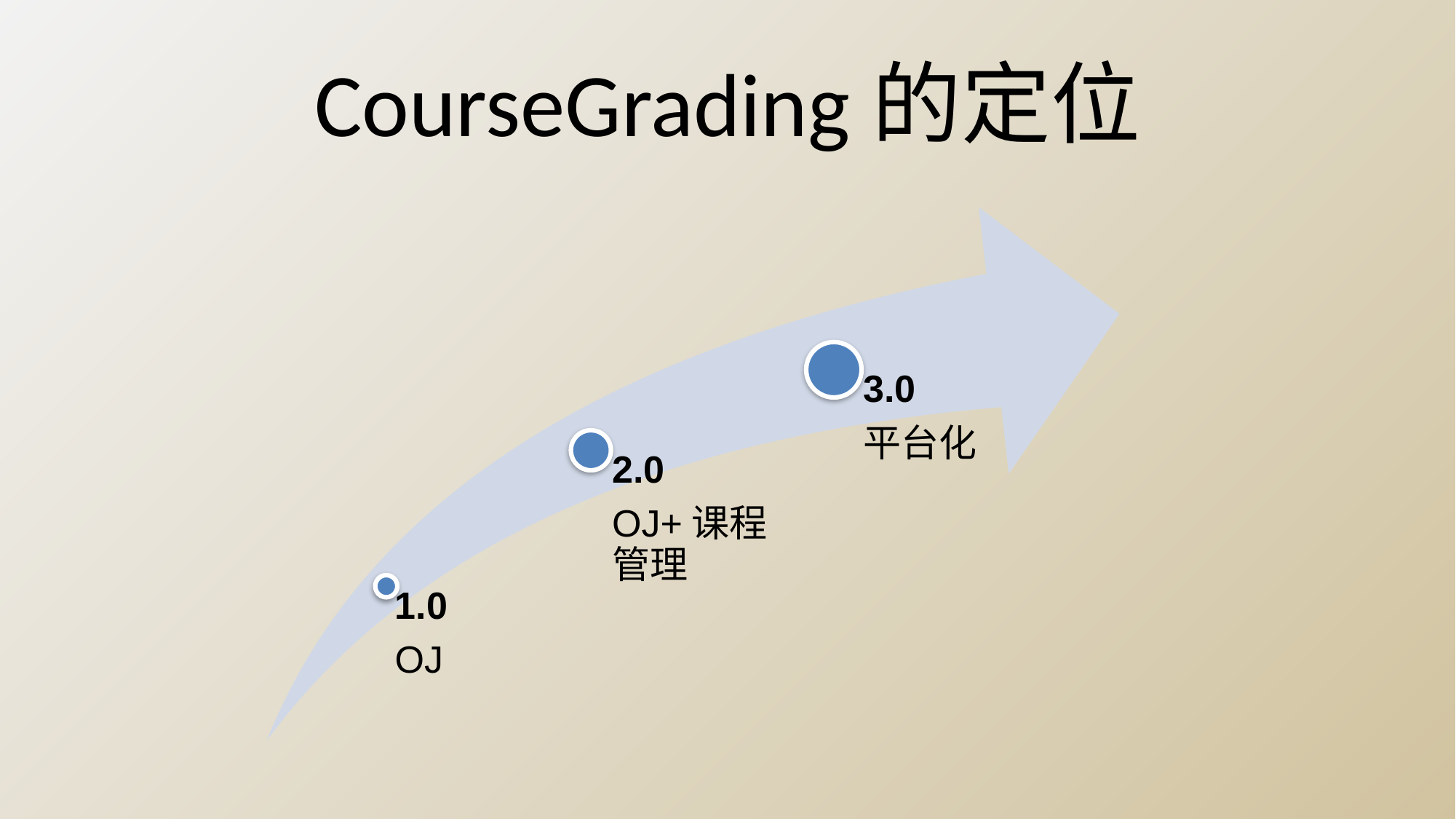

# CourseGrading的定位
1.0
OJ
2.0
OJ+课程管理

3.0
平台化